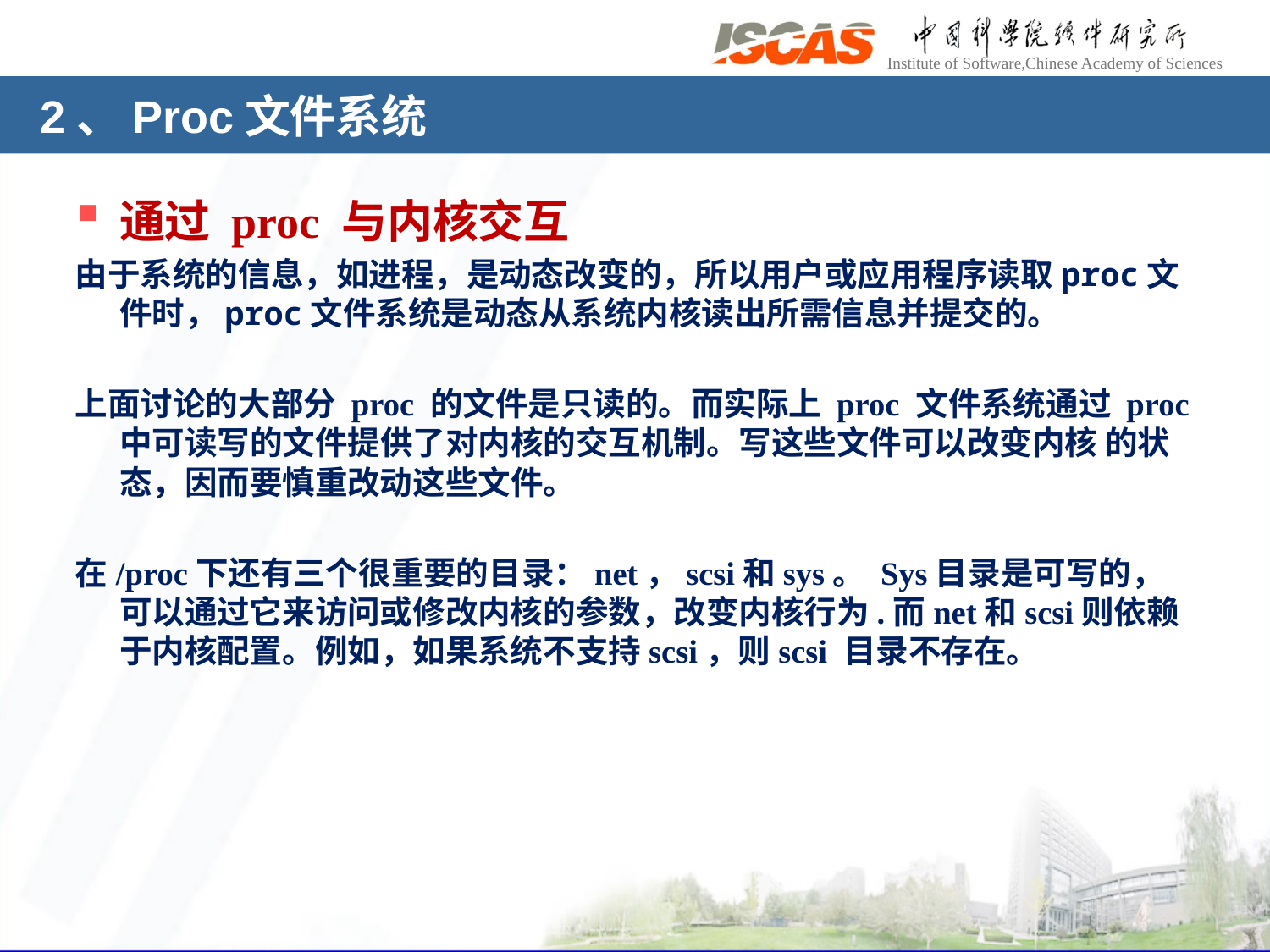

# 2、Proc文件系统
通过 proc 与内核交互
由于系统的信息，如进程，是动态改变的，所以用户或应用程序读取proc文件时，proc文件系统是动态从系统内核读出所需信息并提交的。

上面讨论的大部分 proc 的文件是只读的。而实际上 proc 文件系统通过 proc 中可读写的文件提供了对内核的交互机制。写这些文件可以改变内核 的状态，因而要慎重改动这些文件。

在/proc下还有三个很重要的目录：net，scsi和sys。 Sys目录是可写的，可以通过它来访问或修改内核的参数，改变内核行为.而net和scsi则依赖于内核配置。例如，如果系统不支持scsi，则scsi 目录不存在。